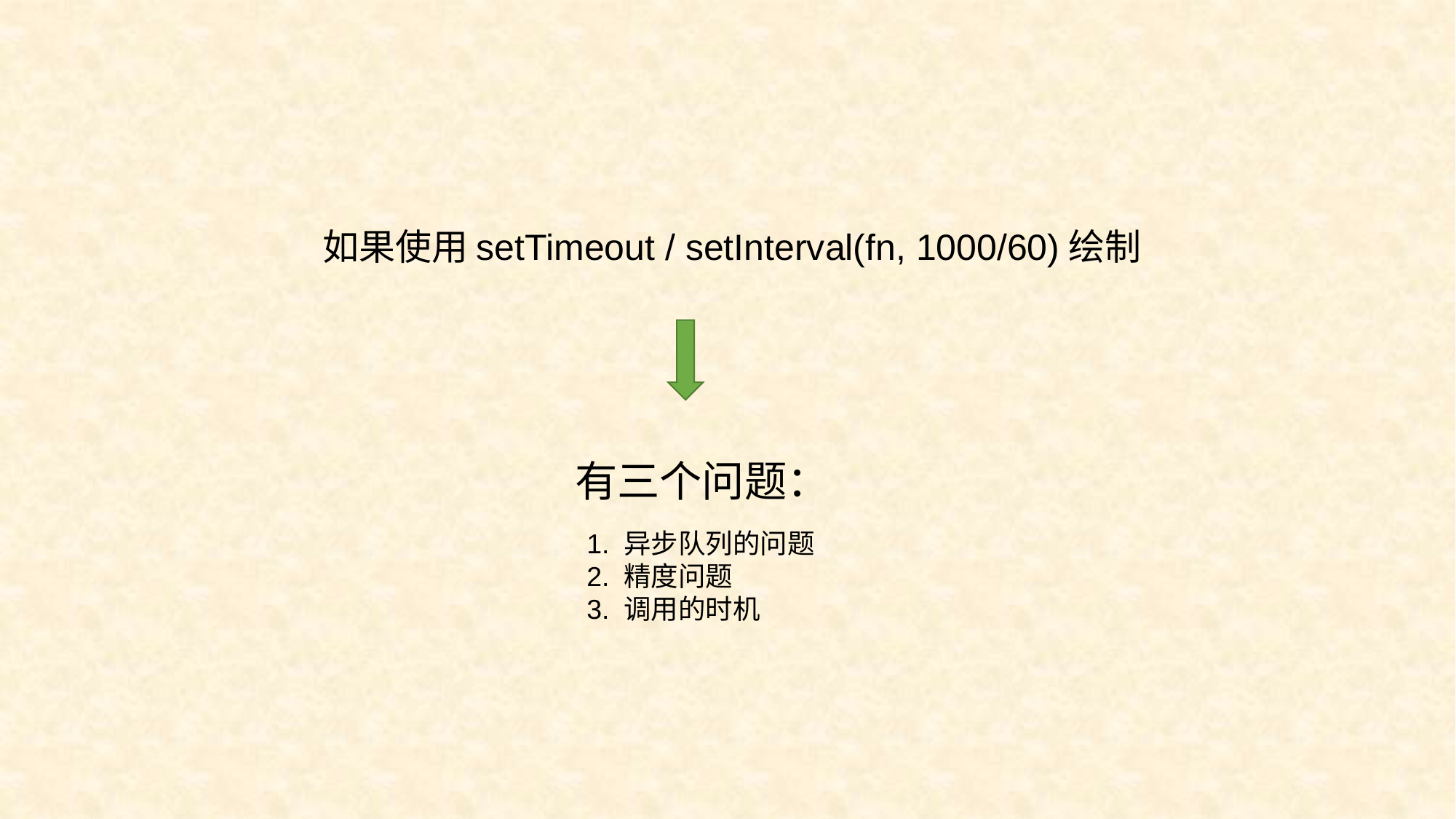

如果使用setTimeout / setInterval(fn, 1000/60)绘制

有三个问题：
1. 异步队列的问题
2. 精度问题
3. 调用的时机